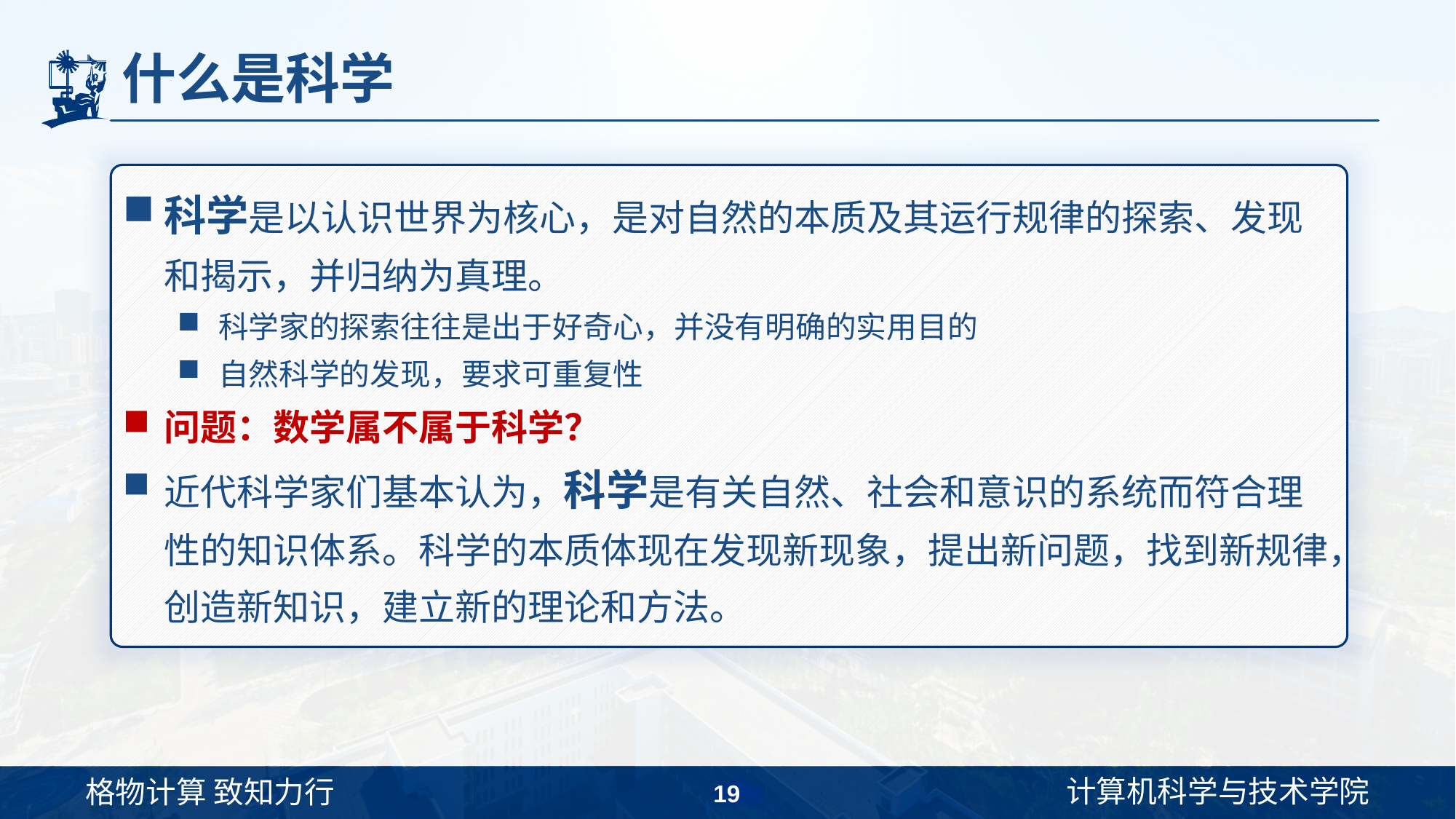

# 什么是科学
科学是以认识世界为核心，是对自然的本质及其运行规律的探索、发现和揭示，并归纳为真理。
科学家的探索往往是出于好奇心，并没有明确的实用目的
自然科学的发现，要求可重复性
问题：数学属不属于科学？
近代科学家们基本认为，科学是有关自然、社会和意识的系统而符合理性的知识体系。科学的本质体现在发现新现象，提出新问题，找到新规律，创造新知识，建立新的理论和方法。
19